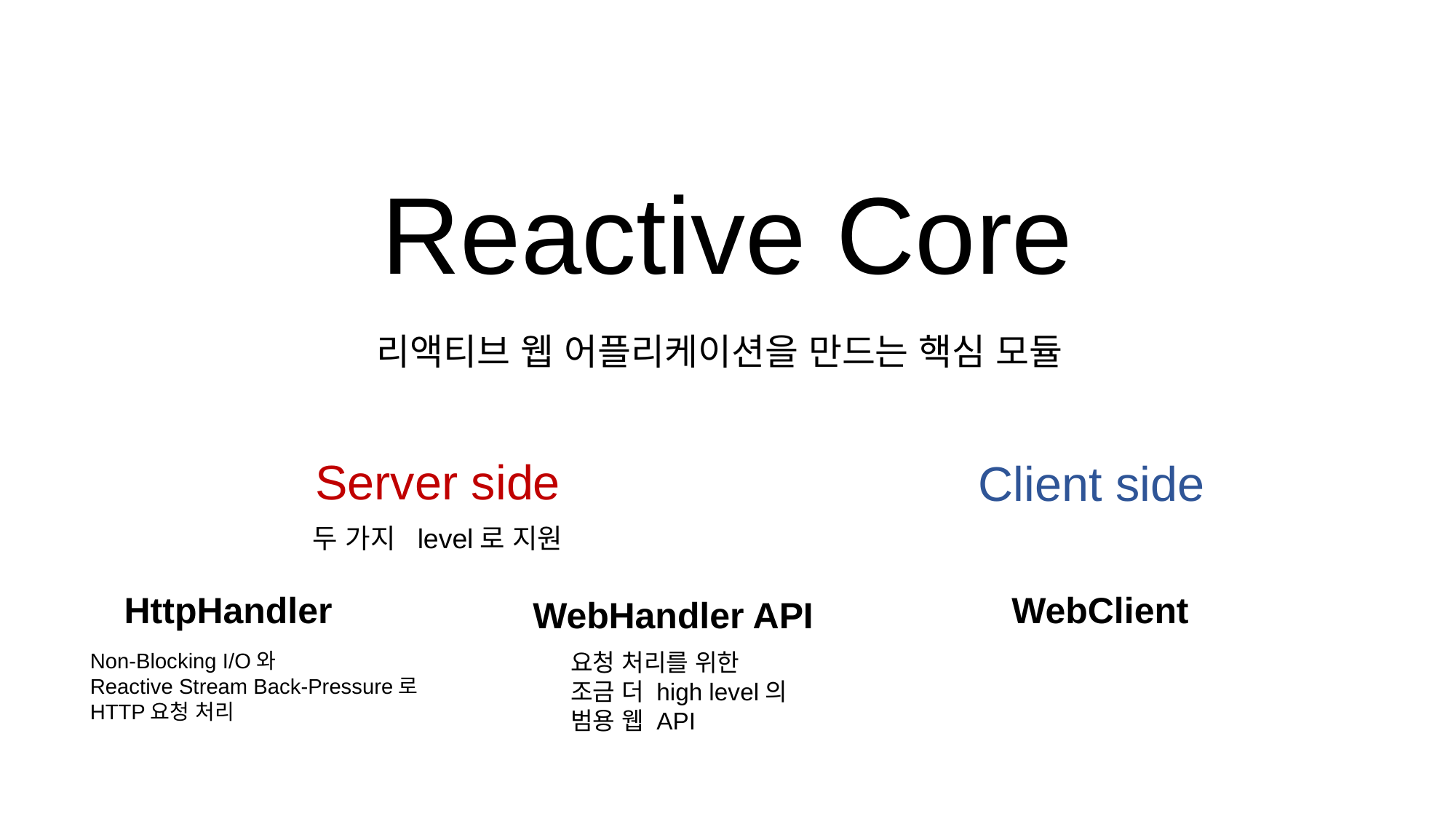

Reactive Core
리액티브 웹 어플리케이션을 만드는 핵심 모듈
Server side
Client side
두 가지  level로 지원
HttpHandler
WebClient
WebHandler API
Non-Blocking I/O와
Reactive Stream Back-Pressure로
HTTP요청 처리
요청 처리를 위한
조금 더 high level의
범용 웹 API